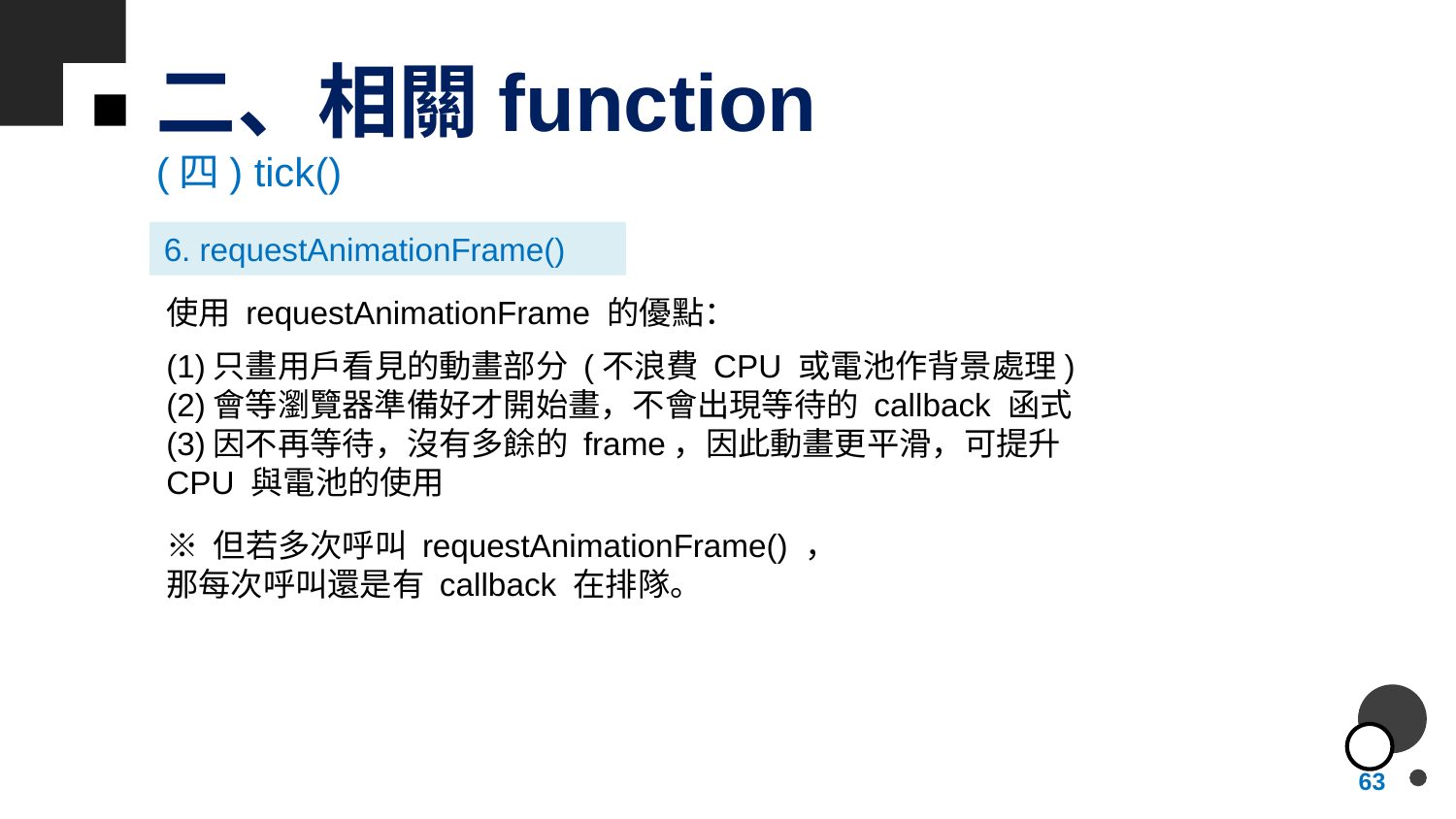

# 二、相關function
(四) tick()
6. requestAnimationFrame()
使用 requestAnimationFrame 的優點：
(1)只畫用戶看見的動畫部分 (不浪費 CPU 或電池作背景處理)
(2)會等瀏覽器準備好才開始畫，不會出現等待的 callback 函式
(3)因不再等待，沒有多餘的 frame，因此動畫更平滑，可提升 CPU 與電池的使用
※ 但若多次呼叫 requestAnimationFrame() ，那每次呼叫還是有 callback 在排隊。

63